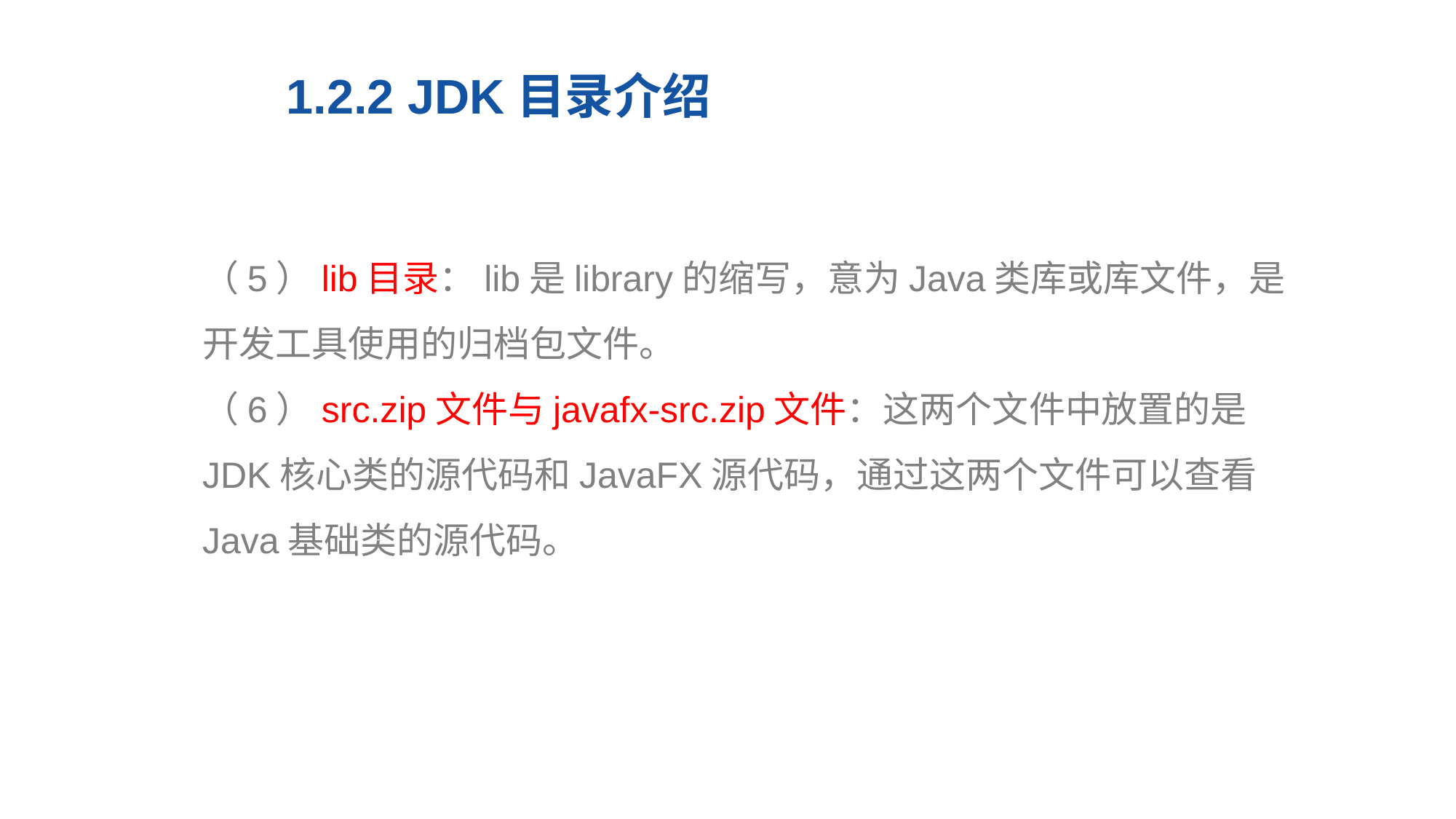

1.2.2 JDK目录介绍
（5）lib目录：lib是library的缩写，意为Java类库或库文件，是开发工具使用的归档包文件。
（6）src.zip文件与javafx-src.zip文件：这两个文件中放置的是JDK核心类的源代码和JavaFX源代码，通过这两个文件可以查看Java基础类的源代码。